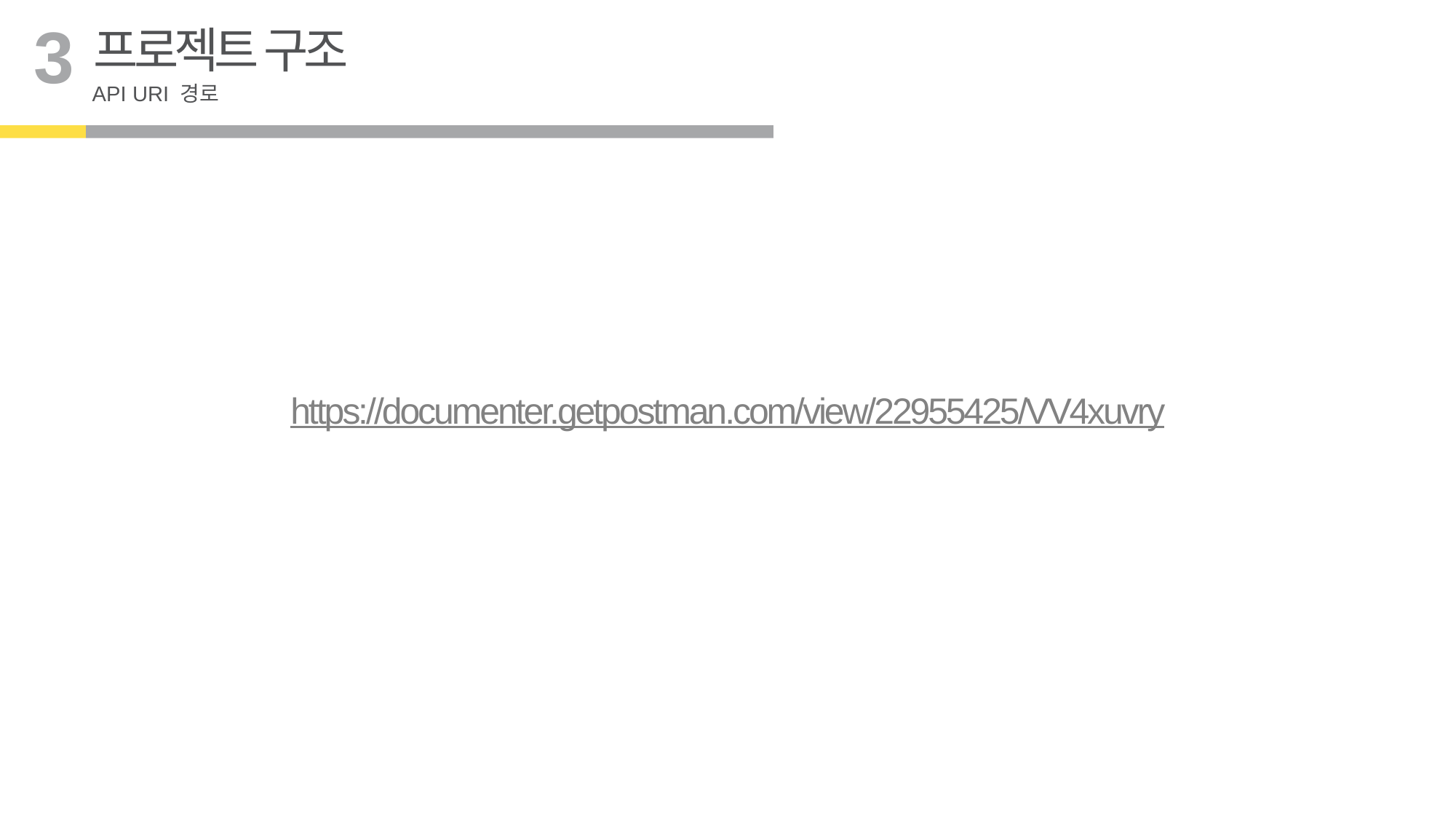

3
프로젝트 구조
API URI 경로

https://documenter.getpostman.com/view/22955425/VV4xuvry